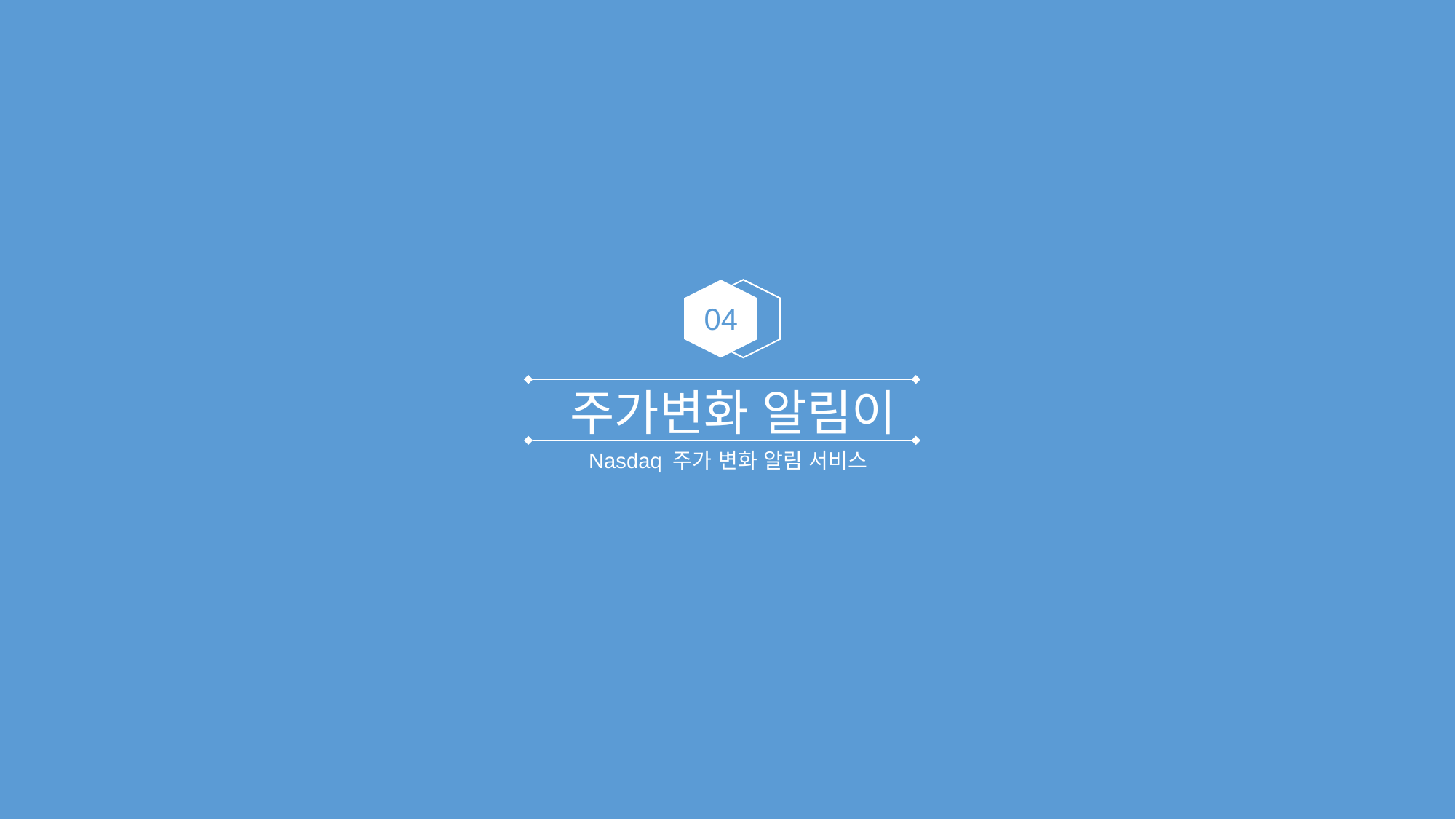

04
 주가변화 알림이
Nasdaq 주가 변화 알림 서비스